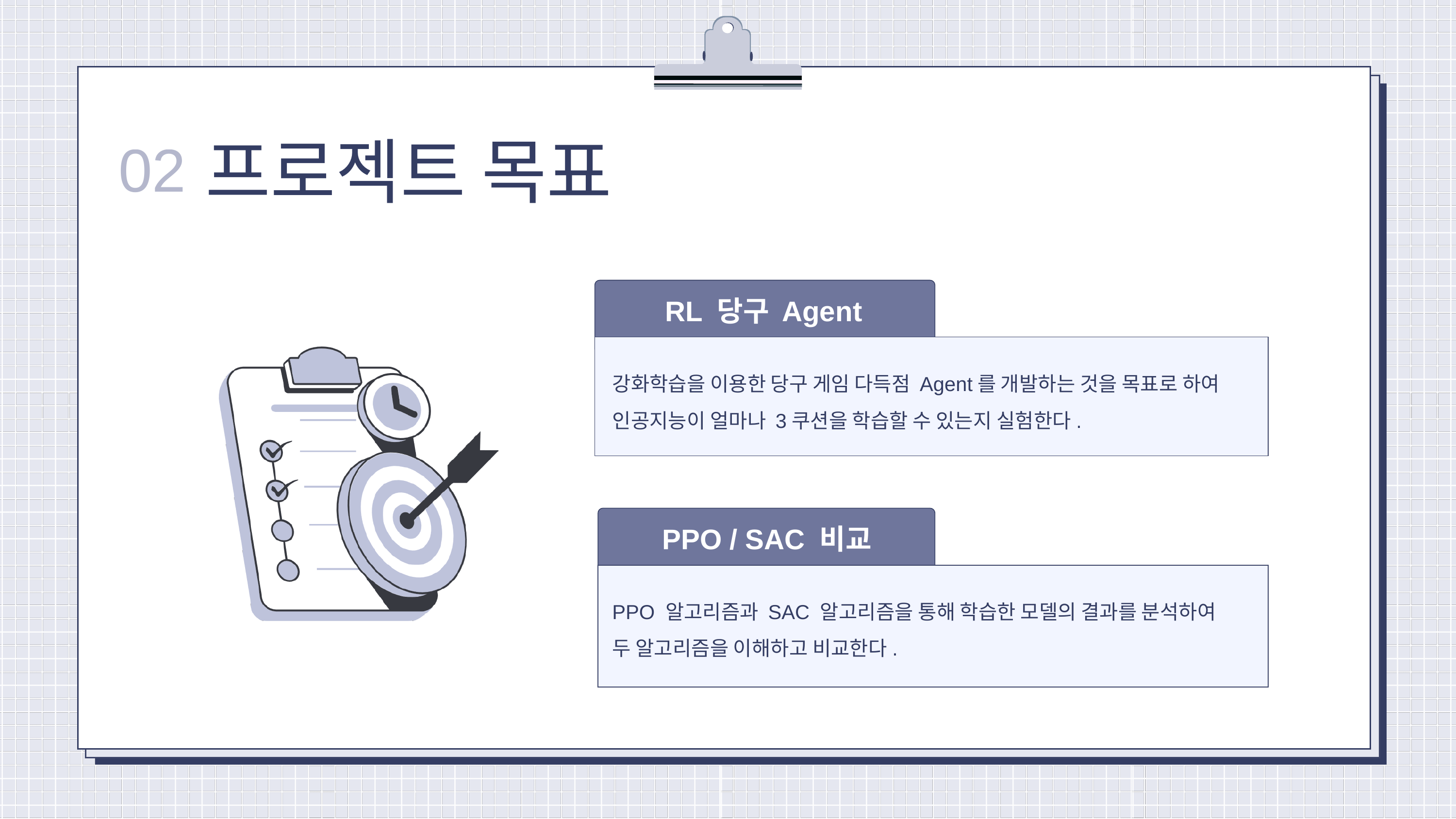

프로젝트 목표
02

RL 당구 Agent

강화학습을 이용한 당구 게임 다득점 Agent를 개발하는 것을 목표로 하여 인공지능이 얼마나 3쿠션을 학습할 수 있는지 실험한다.

PPO / SAC 비교
PPO 알고리즘과 SAC 알고리즘을 통해 학습한 모델의 결과를 분석하여 두 알고리즘을 이해하고 비교한다.